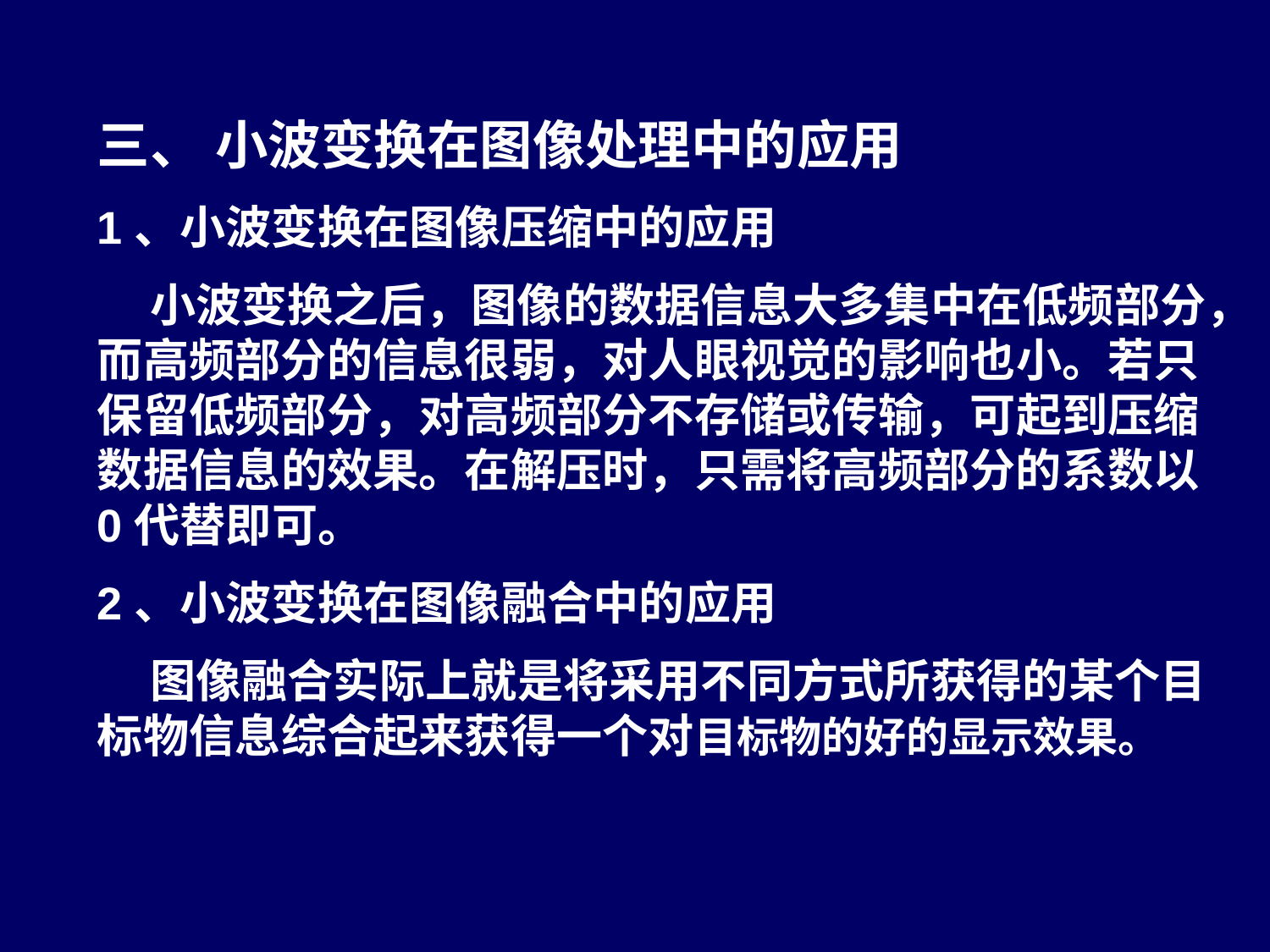

三、 小波变换在图像处理中的应用
1、小波变换在图像压缩中的应用
    小波变换之后，图像的数据信息大多集中在低频部分，而高频部分的信息很弱，对人眼视觉的影响也小。若只保留低频部分，对高频部分不存储或传输，可起到压缩数据信息的效果。在解压时，只需将高频部分的系数以0代替即可。
2、小波变换在图像融合中的应用
    图像融合实际上就是将采用不同方式所获得的某个目标物信息综合起来获得一个对目标物的好的显示效果。